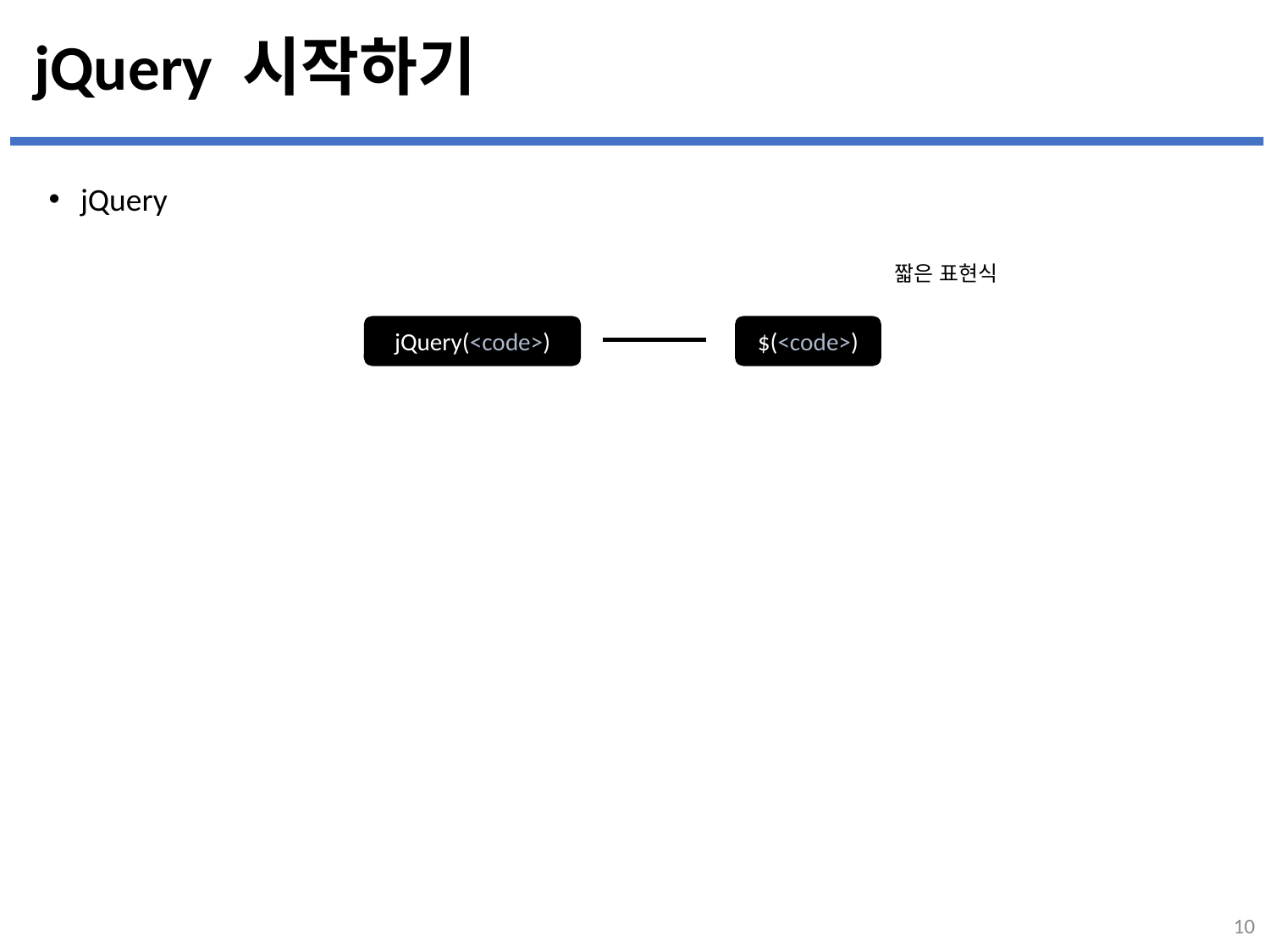

# jQuery 시작하기
jQuery

짧은 표현식
jQuery(<code>)
$(<code>)
10